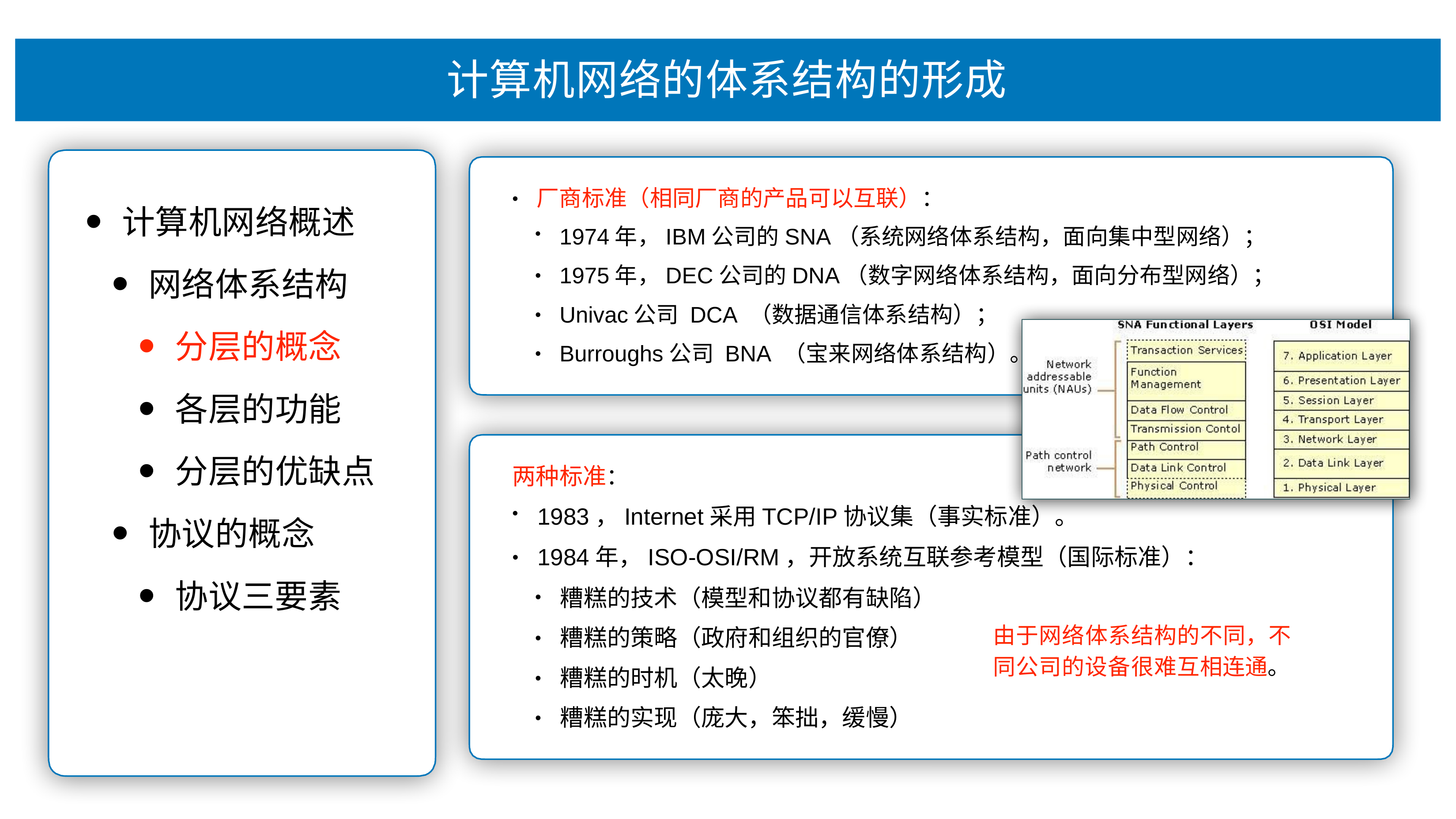

# 计算机⽹络的体系结构的形成

⼚商标准（相同⼚商的产品可以互联）：
•
计算机⽹络概述
⽹络体系结构
分层的概念
各层的功能
分层的优缺点
协议的概念
协议三要素
1974年，IBM公司的SNA（系统⽹络体系结构，⾯向集中型⽹络）；
1975年，DEC公司的DNA（数字⽹络体系结构，⾯向分布型⽹络）；
•
Univac公司 DCA （数据通信体系结构）；
Burroughs公司 BNA （宝来⽹络体系结构）。
•

•

两种标准：
1983，Internet采⽤TCP/IP协议集（事实标准）。
1984年，ISO-OSI/RM，开放系统互联参考模型（国际标准）：
•
糟糕的技术（模型和协议都有缺陷） 糟糕的策略（政府和组织的官僚）  糟糕的时机（太晚）
糟糕的实现（庞⼤，笨拙，缓慢）
由于⽹络体系结构的不同，不 同公司的设备很难互相连通。
•
•
•